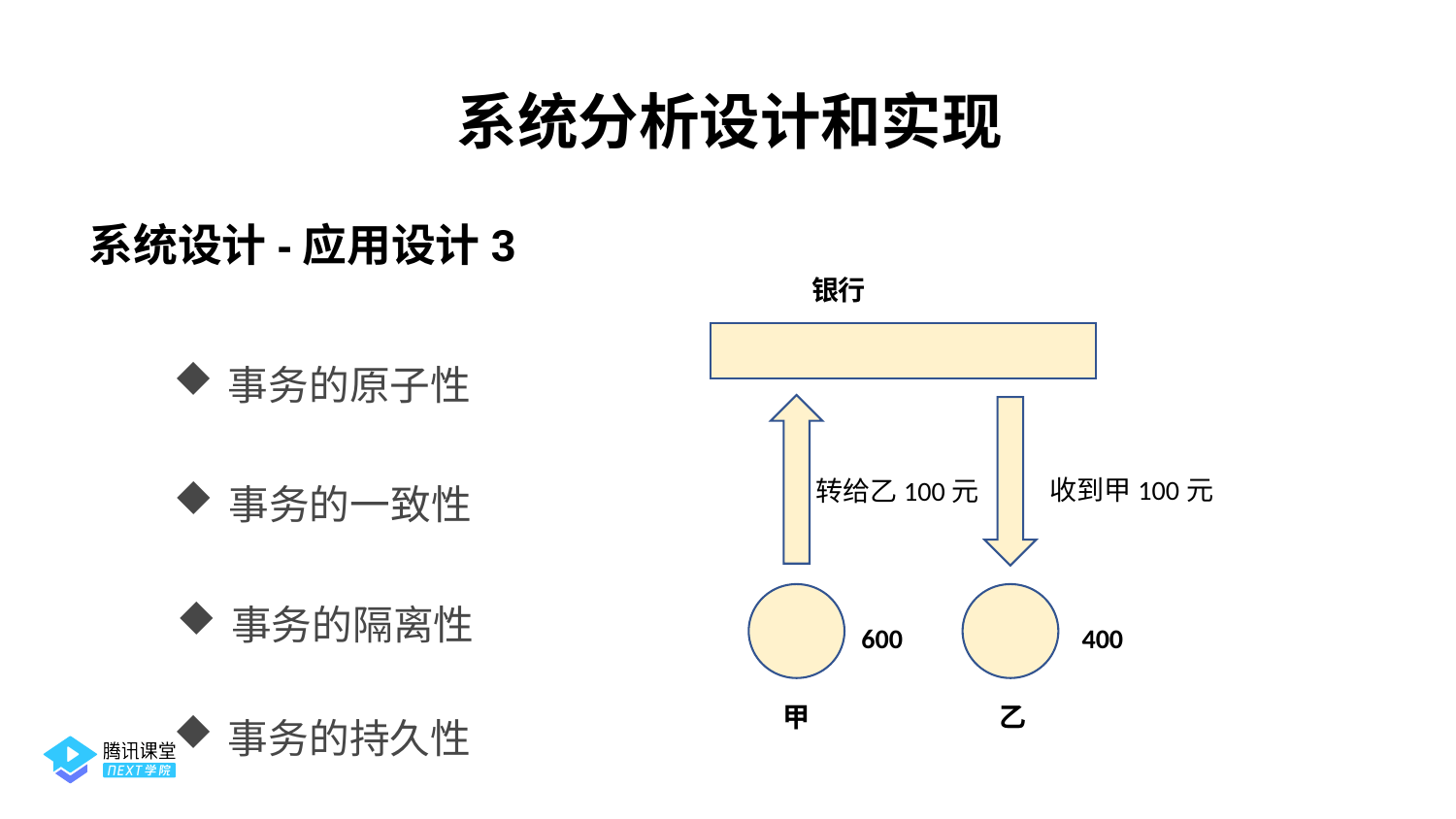

系统分析设计和实现
系统设计-应用设计3
银行

事务的原子性

收到甲100元
转给乙100元
事务的一致性

事务的隔离性
600
400
甲
乙
事务的持久性